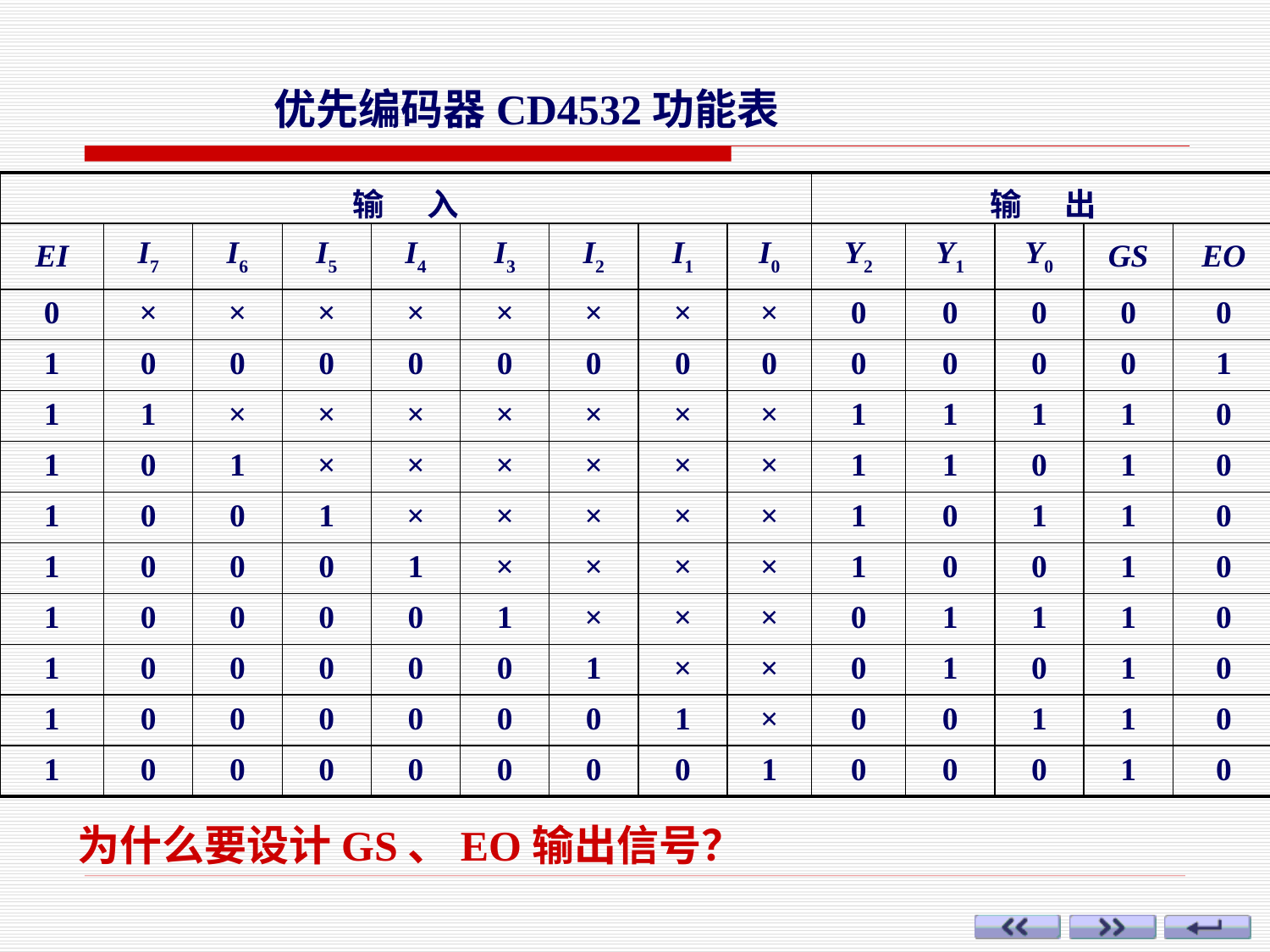

优先编码器CD4532功能表
| 输 入 |  |  |  |  |  |  |  |  | 输 出 |  |  |  |  |
| --- | --- | --- | --- | --- | --- | --- | --- | --- | --- | --- | --- | --- | --- |
| EI | I7 | I6 | I5 | I4 | I3 | I2 | I1 | I0 | Y2 | Y1 | Y0 | GS | EO |
| 0 | × | × | × | × | × | × | × | × | 0 | 0 | 0 | 0 | 0 |
| 1 | 0 | 0 | 0 | 0 | 0 | 0 | 0 | 0 | 0 | 0 | 0 | 0 | 1 |
| 1 | 1 | × | × | × | × | × | × | × | 1 | 1 | 1 | 1 | 0 |
| 1 | 0 | 1 | × | × | × | × | × | × | 1 | 1 | 0 | 1 | 0 |
| 1 | 0 | 0 | 1 | × | × | × | × | × | 1 | 0 | 1 | 1 | 0 |
| 1 | 0 | 0 | 0 | 1 | × | × | × | × | 1 | 0 | 0 | 1 | 0 |
| 1 | 0 | 0 | 0 | 0 | 1 | × | × | × | 0 | 1 | 1 | 1 | 0 |
| 1 | 0 | 0 | 0 | 0 | 0 | 1 | × | × | 0 | 1 | 0 | 1 | 0 |
| 1 | 0 | 0 | 0 | 0 | 0 | 0 | 1 | × | 0 | 0 | 1 | 1 | 0 |
| 1 | 0 | 0 | 0 | 0 | 0 | 0 | 0 | 1 | 0 | 0 | 0 | 1 | 0 |
为什么要设计GS、EO输出信号？